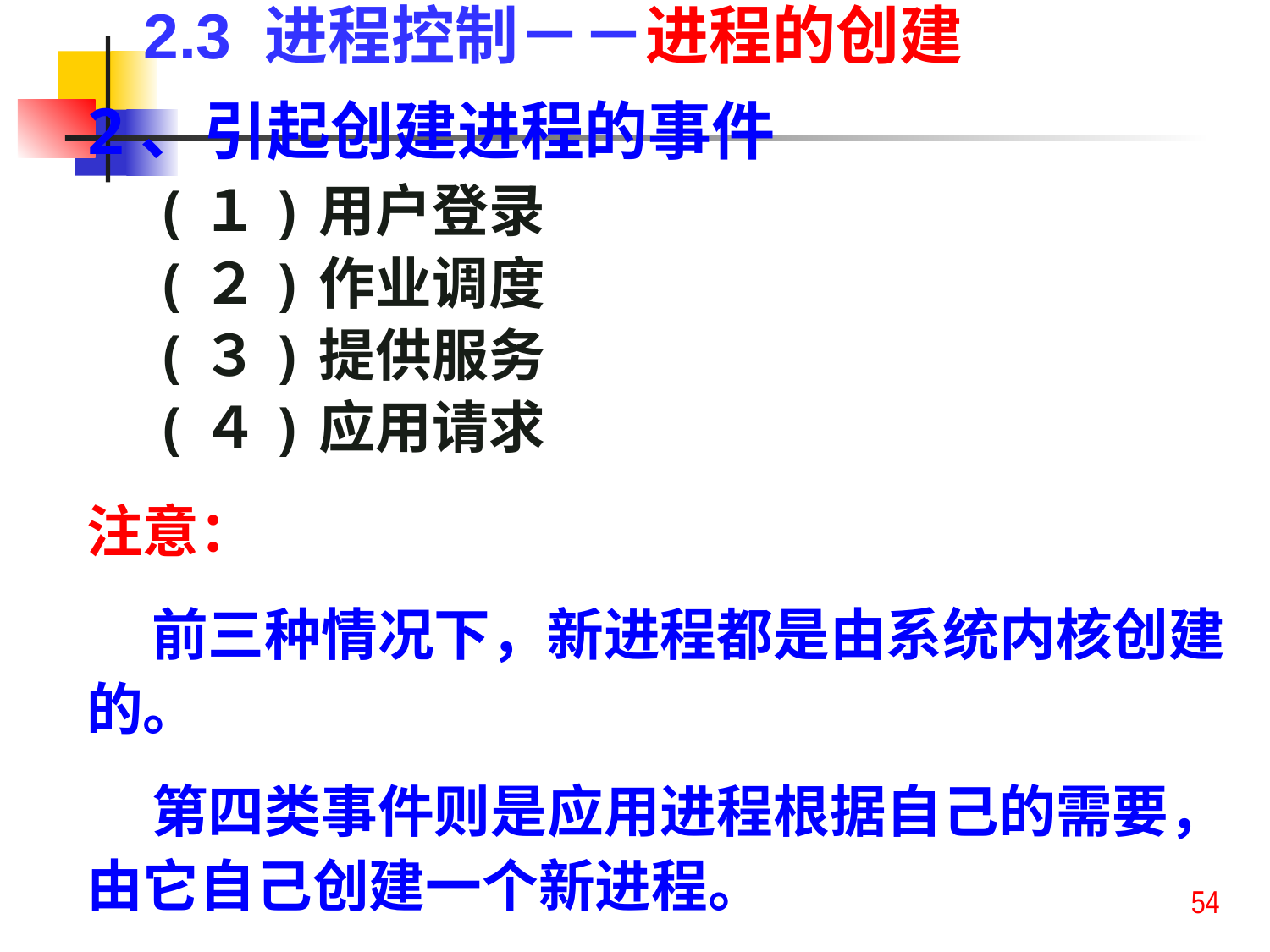

2.3 进程控制－－进程的创建
2、引起创建进程的事件
  (１)用户登录
  (２)作业调度
  (３)提供服务
  (４)应用请求
注意：
    前三种情况下，新进程都是由系统内核创建的。
    第四类事件则是应用进程根据自己的需要，由它自己创建一个新进程。
54